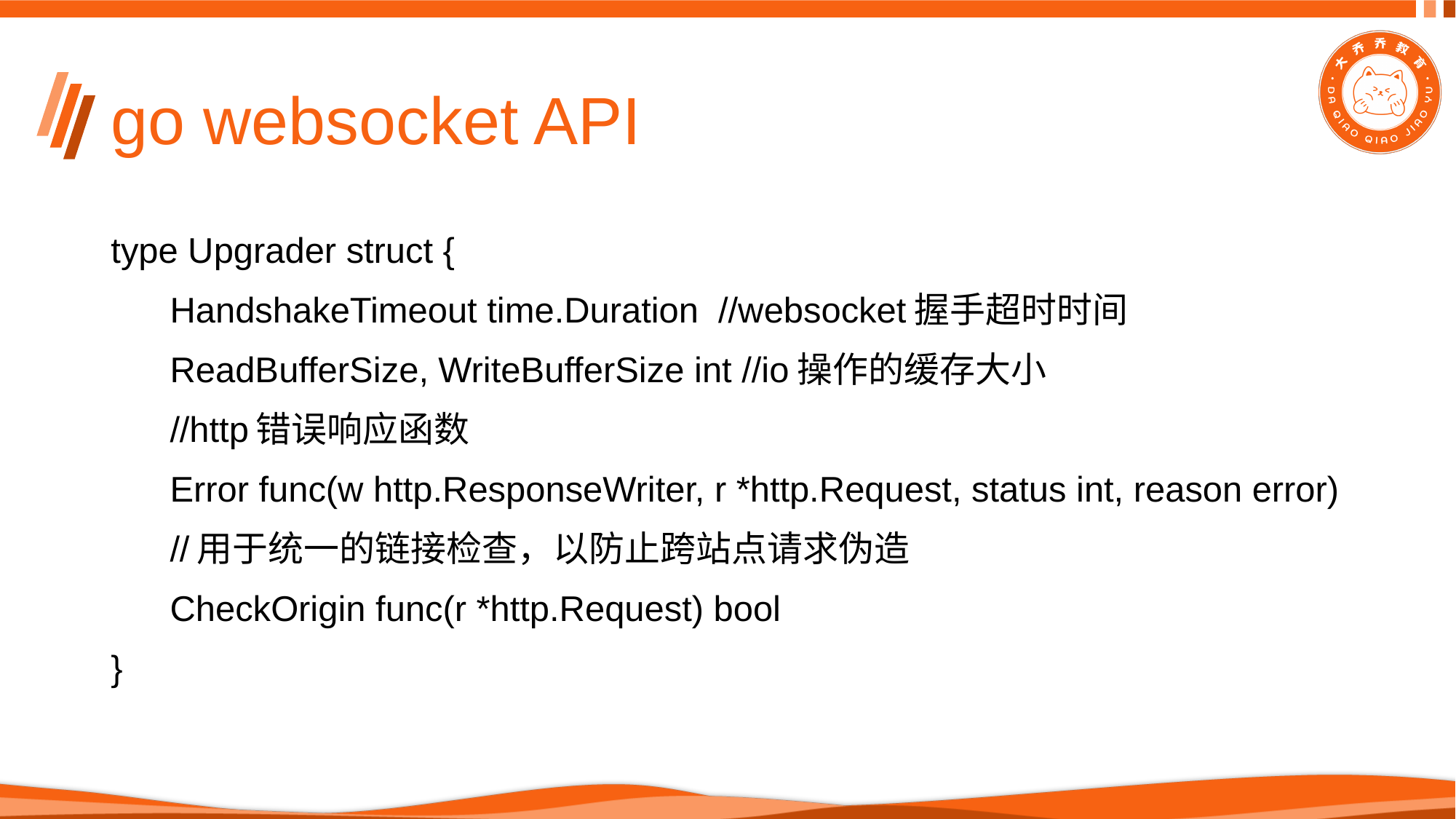

# go websocket API
type Upgrader struct {
      HandshakeTimeout time.Duration  //websocket握手超时时间
      ReadBufferSize, WriteBufferSize int //io操作的缓存大小
      //http错误响应函数
      Error func(w http.ResponseWriter, r *http.Request, status int, reason error)
      //用于统一的链接检查，以防止跨站点请求伪造
      CheckOrigin func(r *http.Request) bool
}